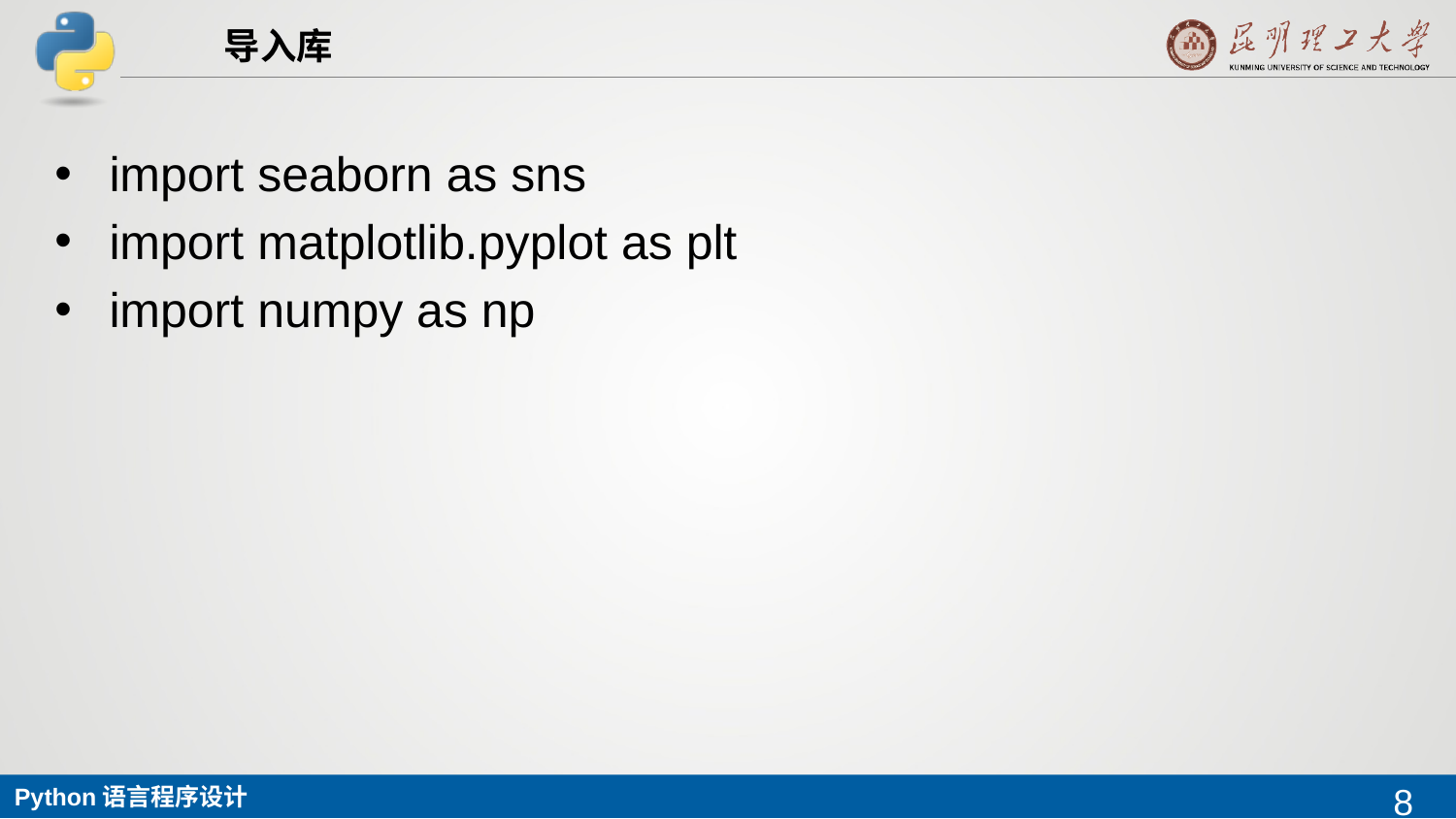

# 导入库
import seaborn as sns
import matplotlib.pyplot as plt
import numpy as np